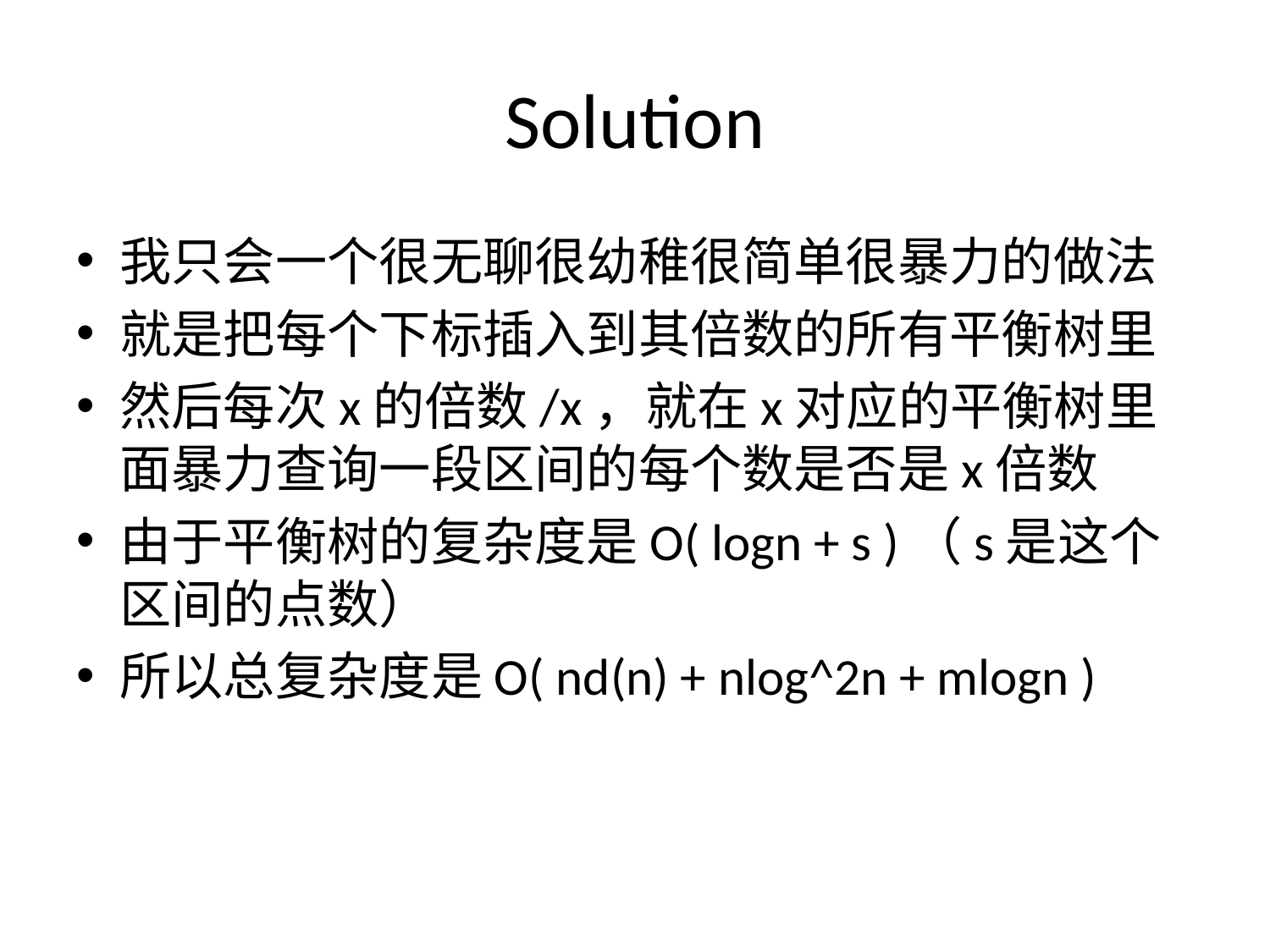

# Solution
我只会一个很无聊很幼稚很简单很暴力的做法
就是把每个下标插入到其倍数的所有平衡树里
然后每次x的倍数/x，就在x对应的平衡树里面暴力查询一段区间的每个数是否是x倍数
由于平衡树的复杂度是O( logn + s )（s是这个区间的点数）
所以总复杂度是O( nd(n) + nlog^2n + mlogn )